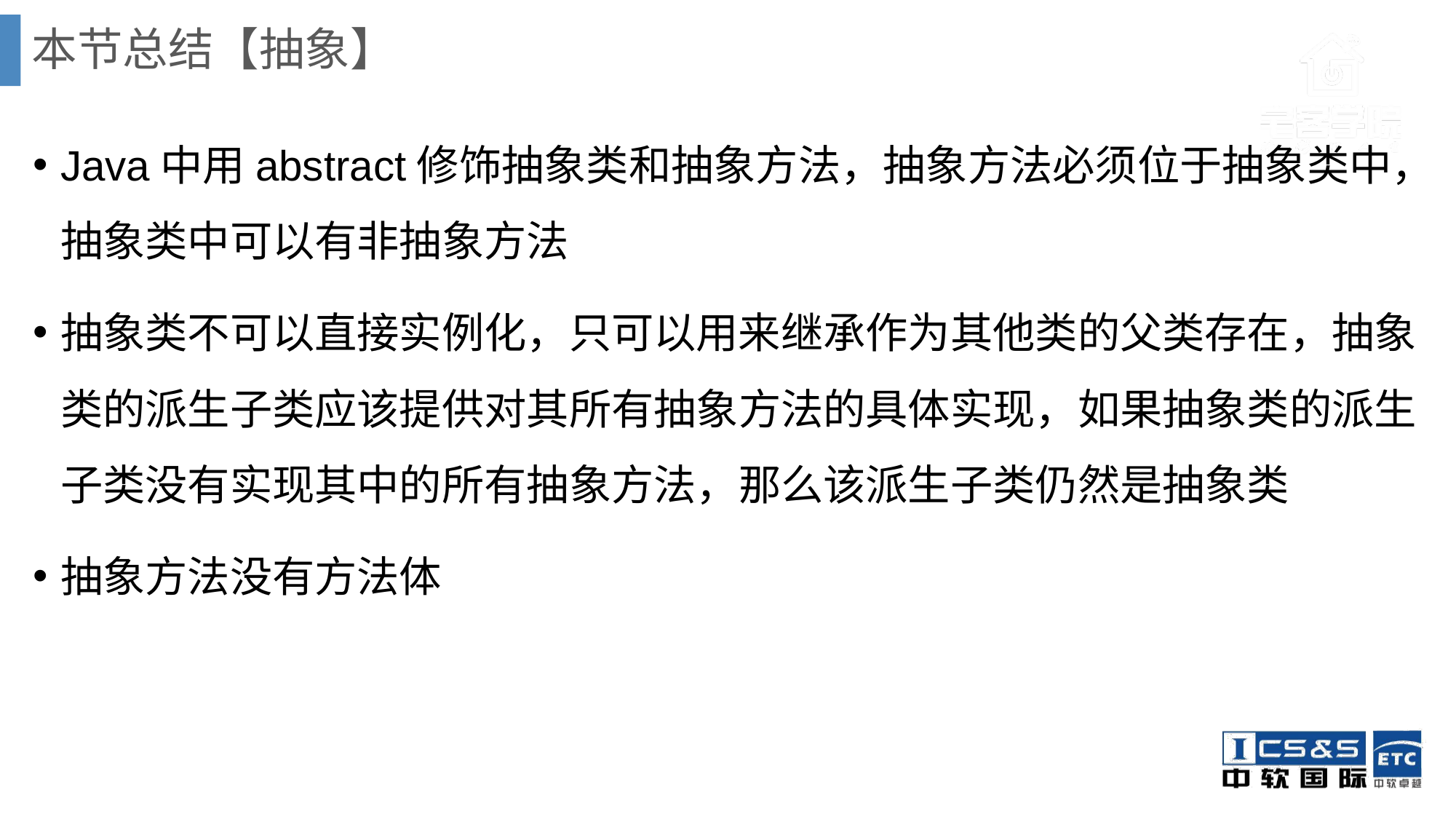

# 本节总结【抽象】
Java中用abstract修饰抽象类和抽象方法，抽象方法必须位于抽象类中，抽象类中可以有非抽象方法
抽象类不可以直接实例化，只可以用来继承作为其他类的父类存在，抽象类的派生子类应该提供对其所有抽象方法的具体实现，如果抽象类的派生子类没有实现其中的所有抽象方法，那么该派生子类仍然是抽象类
抽象方法没有方法体